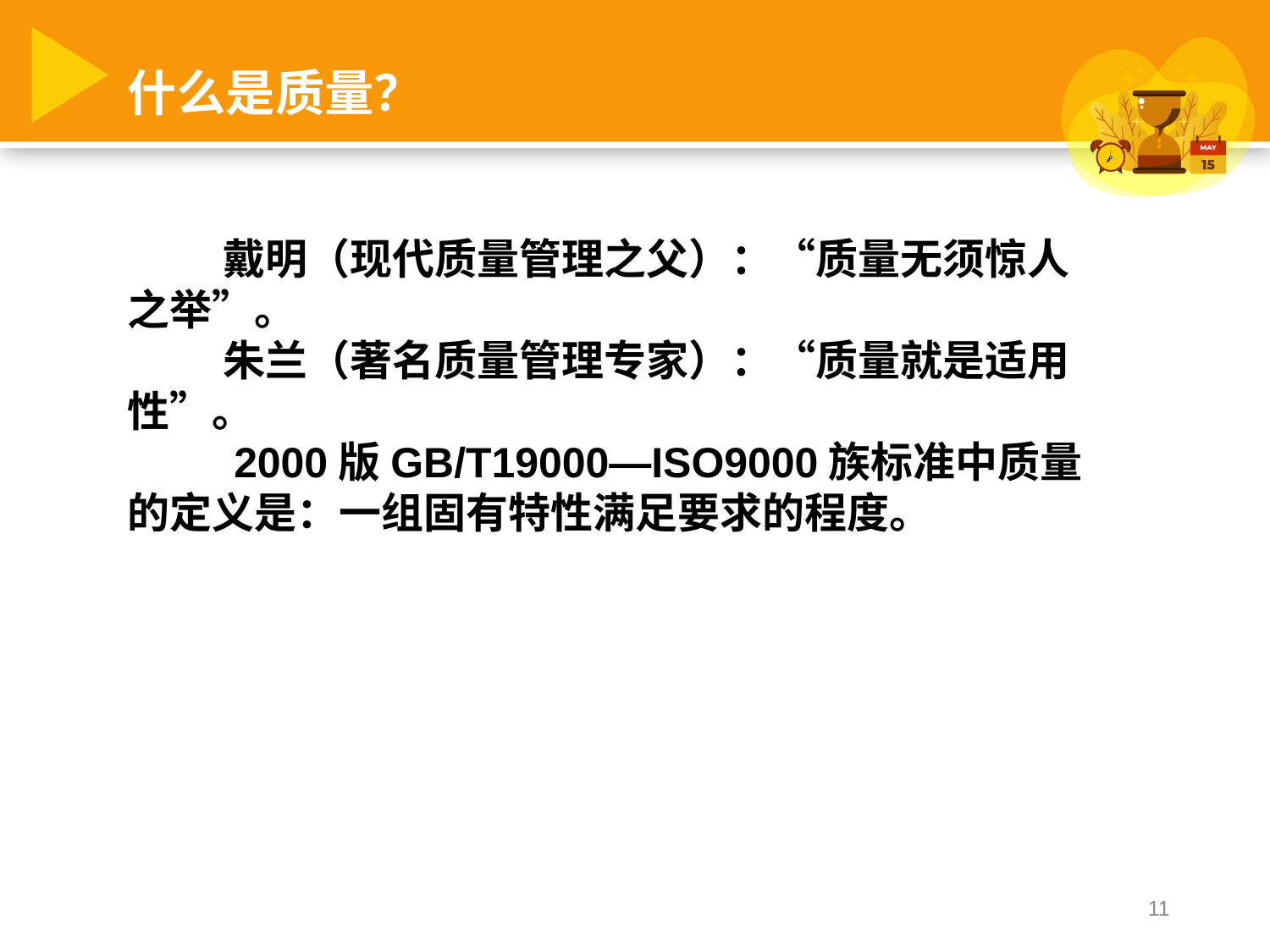

什么是质量？

         戴明（现代质量管理之父）：“质量无须惊人之举”。
         朱兰（著名质量管理专家）：“质量就是适用性”。
         2000版GB/T19000—ISO9000族标准中质量的定义是：一组固有特性满足要求的程度。

11